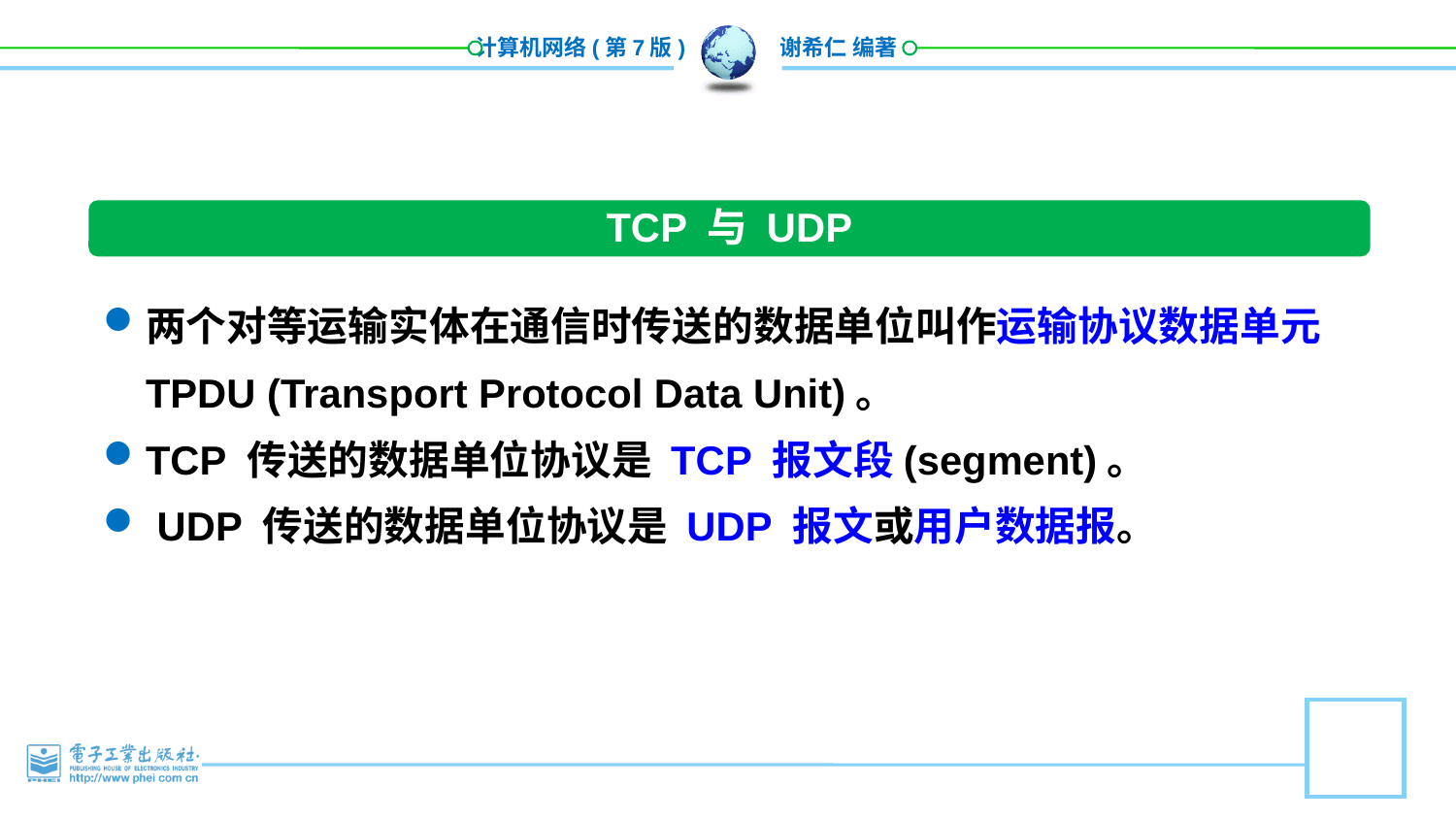

TCP 与 UDP

两个对等运输实体在通信时传送的数据单位叫作运输协议数据单元 TPDU (Transport Protocol Data Unit)。
TCP 传送的数据单位协议是 TCP 报文段(segment)。
 UDP 传送的数据单位协议是 UDP 报文或用户数据报。